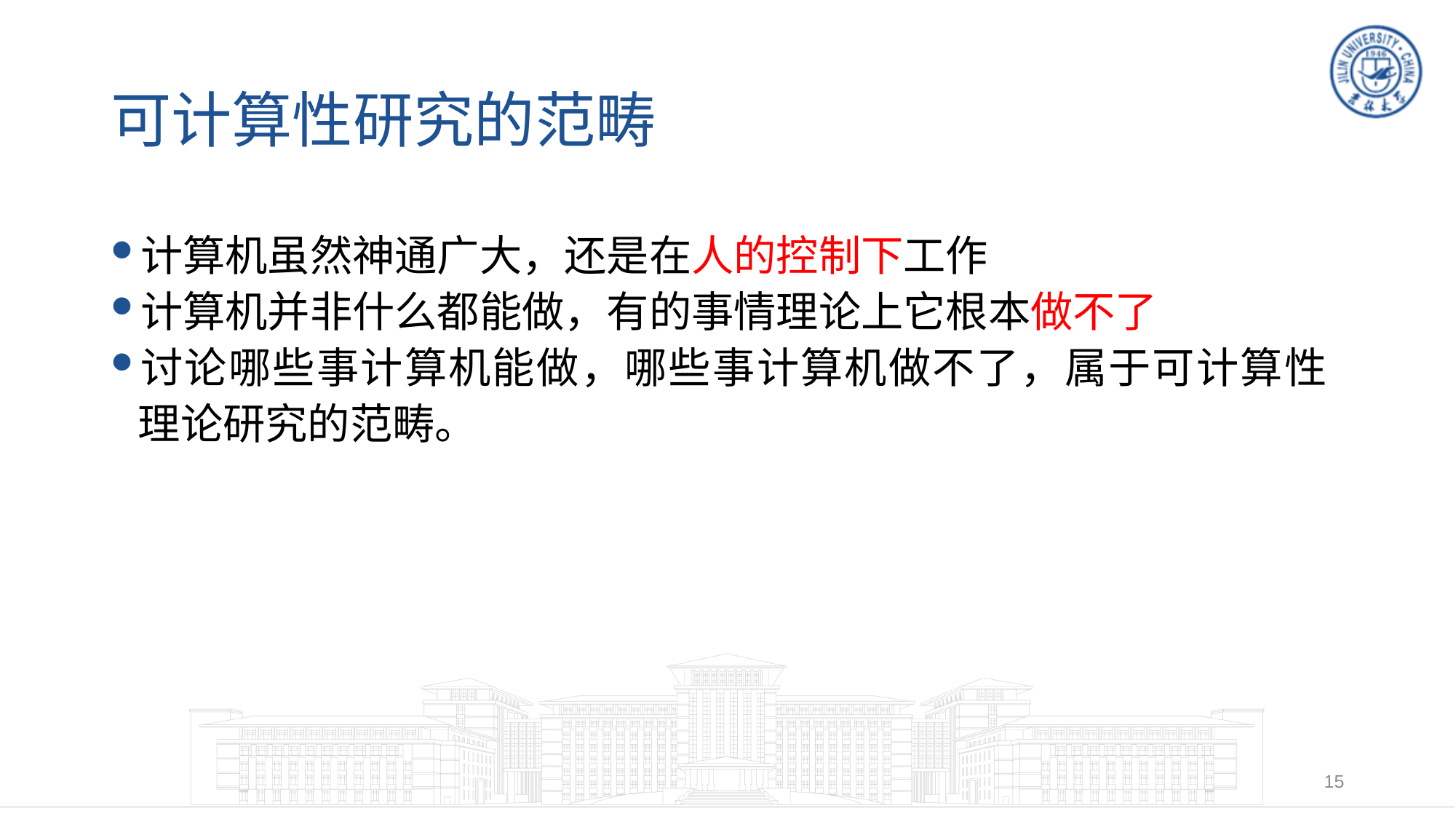

# 可计算性研究的范畴
计算机虽然神通广大，还是在人的控制下工作
计算机并非什么都能做，有的事情理论上它根本做不了
讨论哪些事计算机能做，哪些事计算机做不了，属于可计算性理论研究的范畴。

15